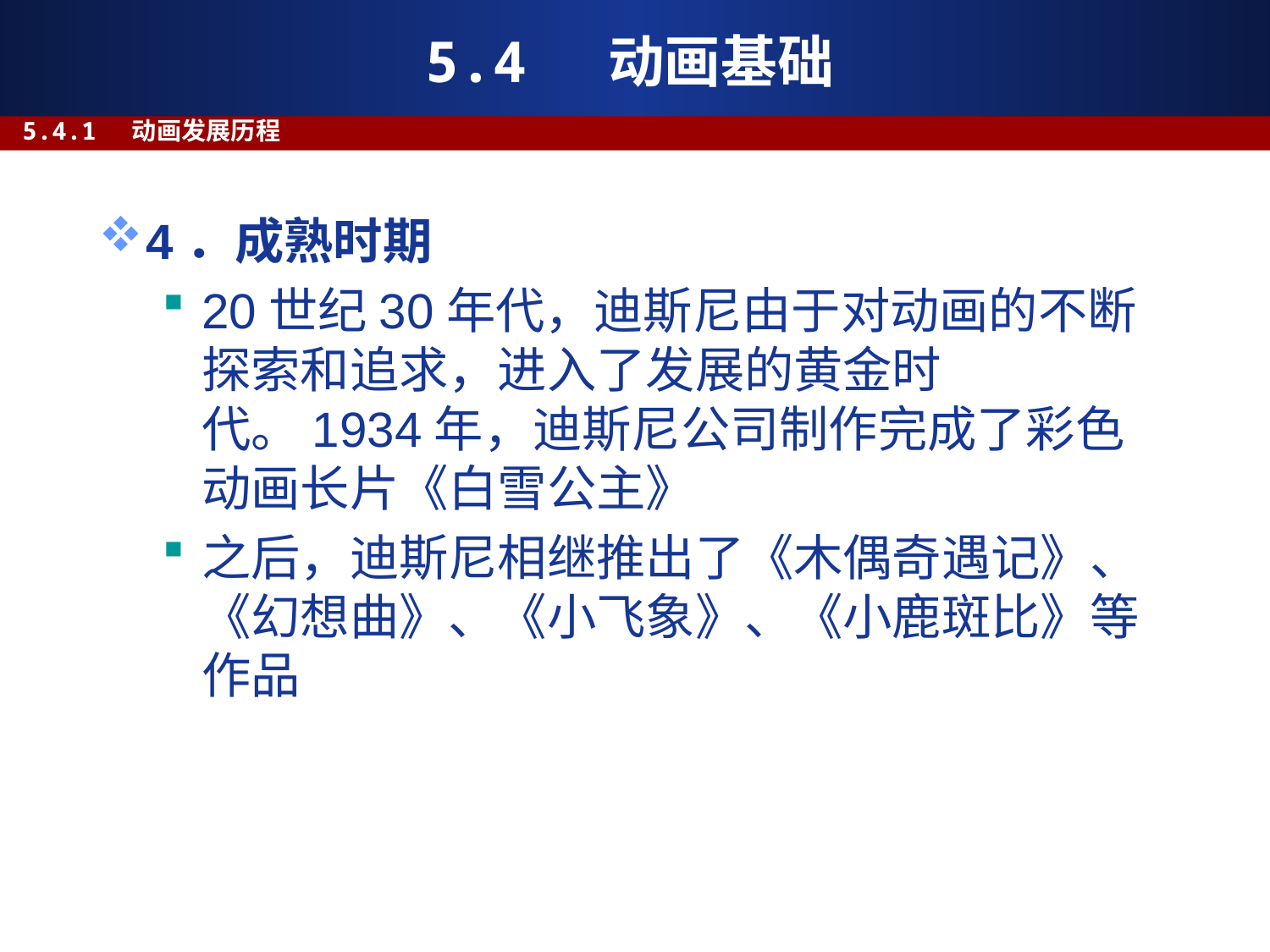

# 5.4  动画基础
5.4.1  动画发展历程
4．成熟时期
20世纪30年代，迪斯尼由于对动画的不断探索和追求，进入了发展的黄金时代。1934年，迪斯尼公司制作完成了彩色动画长片《白雪公主》
之后，迪斯尼相继推出了《木偶奇遇记》、《幻想曲》、《小飞象》、《小鹿斑比》等作品